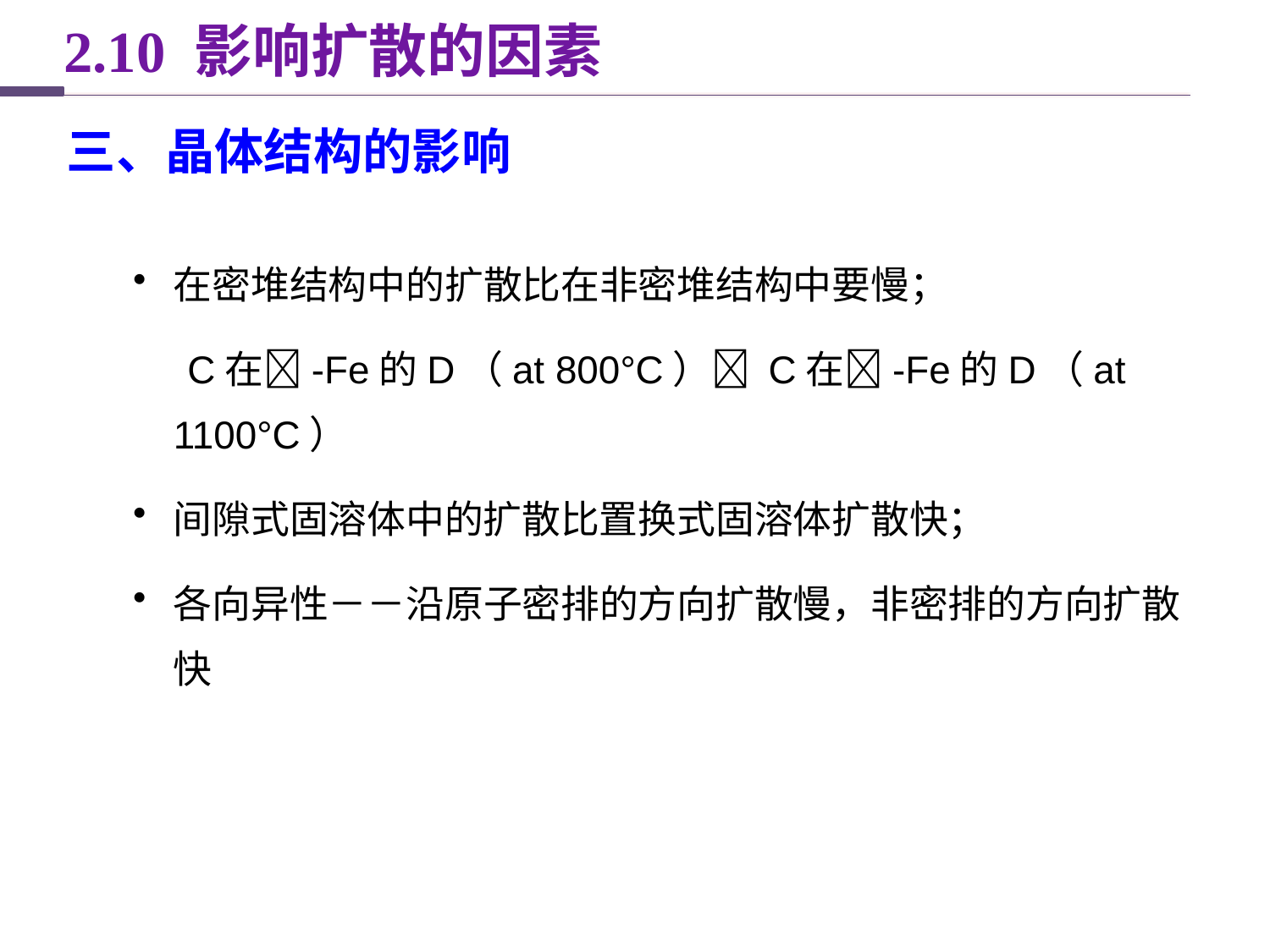

2.10 影响扩散的因素
三、晶体结构的影响
在密堆结构中的扩散比在非密堆结构中要慢；
     C在α-Fe的D（at 800°C）≈ C在γ-Fe的D（at 1100°C）
间隙式固溶体中的扩散比置换式固溶体扩散快；
各向异性－－沿原子密排的方向扩散慢，非密排的方向扩散快